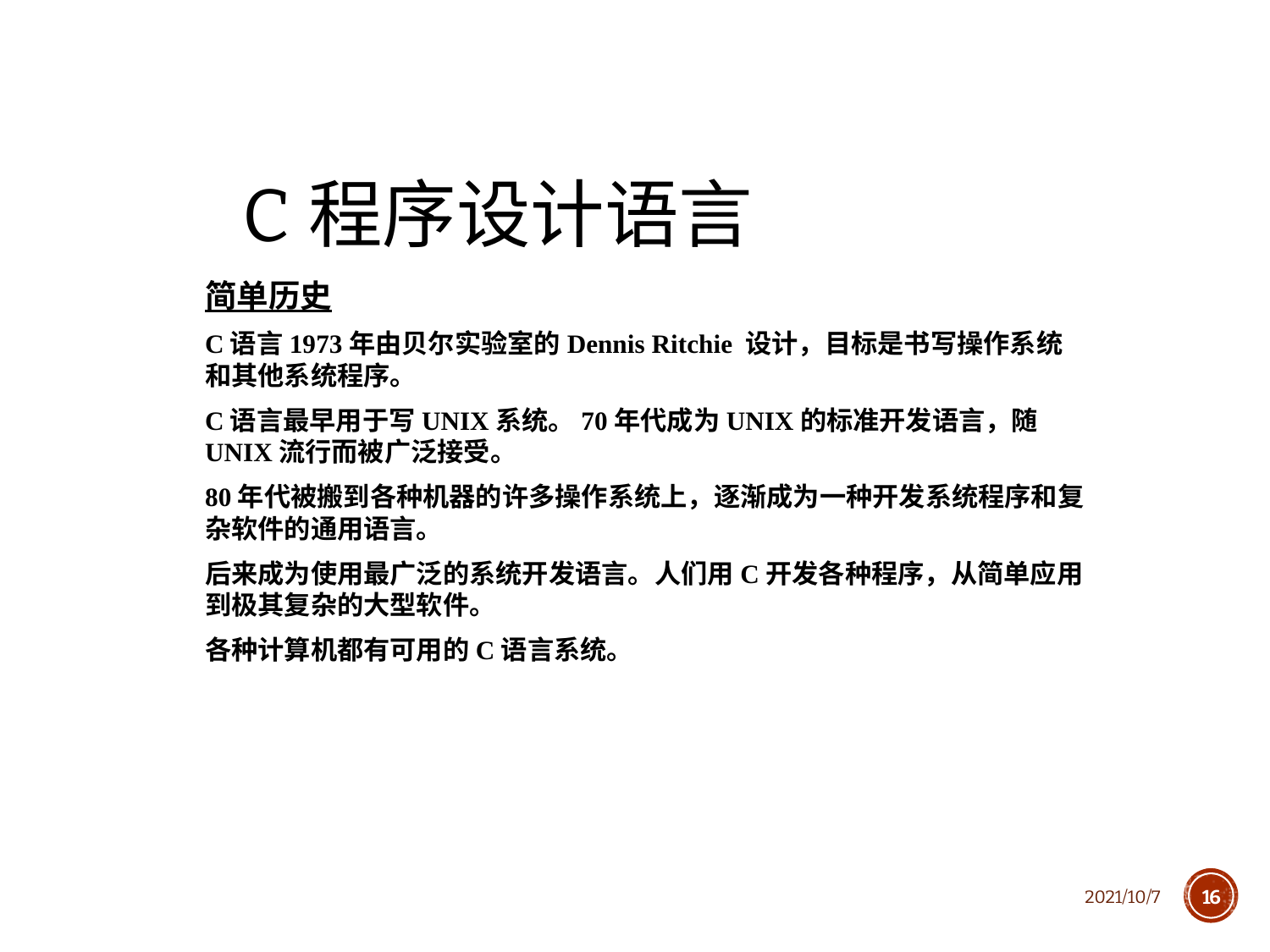

# C程序设计语言
简单历史
C语言1973年由贝尔实验室的Dennis Ritchie 设计，目标是书写操作系统和其他系统程序。
C语言最早用于写UNIX系统。70年代成为UNIX的标准开发语言，随UNIX流行而被广泛接受。
80年代被搬到各种机器的许多操作系统上，逐渐成为一种开发系统程序和复杂软件的通用语言。
后来成为使用最广泛的系统开发语言。人们用C开发各种程序，从简单应用到极其复杂的大型软件。
各种计算机都有可用的C语言系统。
2021/10/7
16